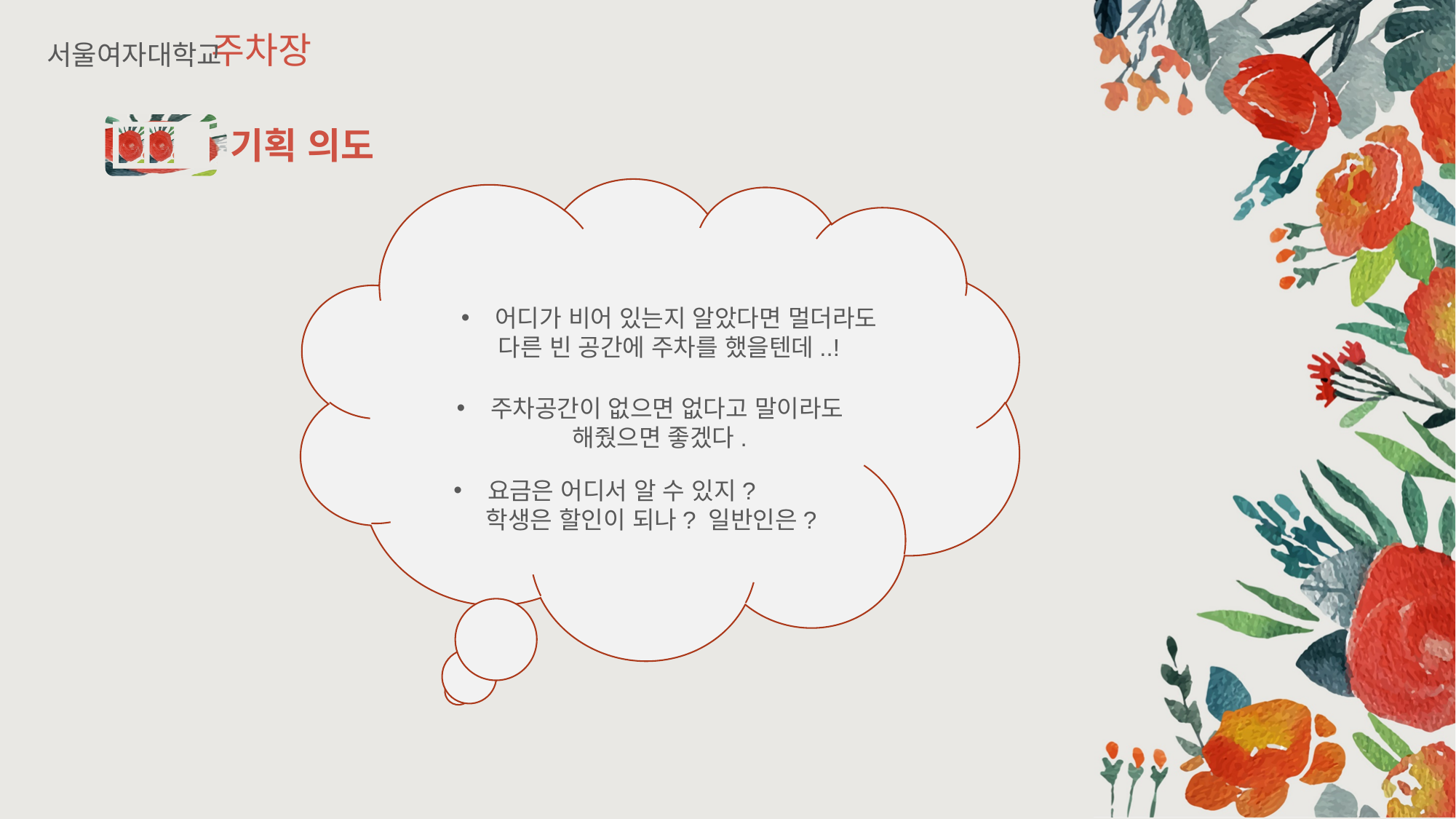

기획 의도

어디가 비어 있는지 알았다면 멀더라도
다른 빈 공간에 주차를 했을텐데..!
주차공간이 없으면 없다고 말이라도
  해줬으면 좋겠다.
요금은 어디서 알 수 있지?
            학생은 할인이 되나? 일반인은?